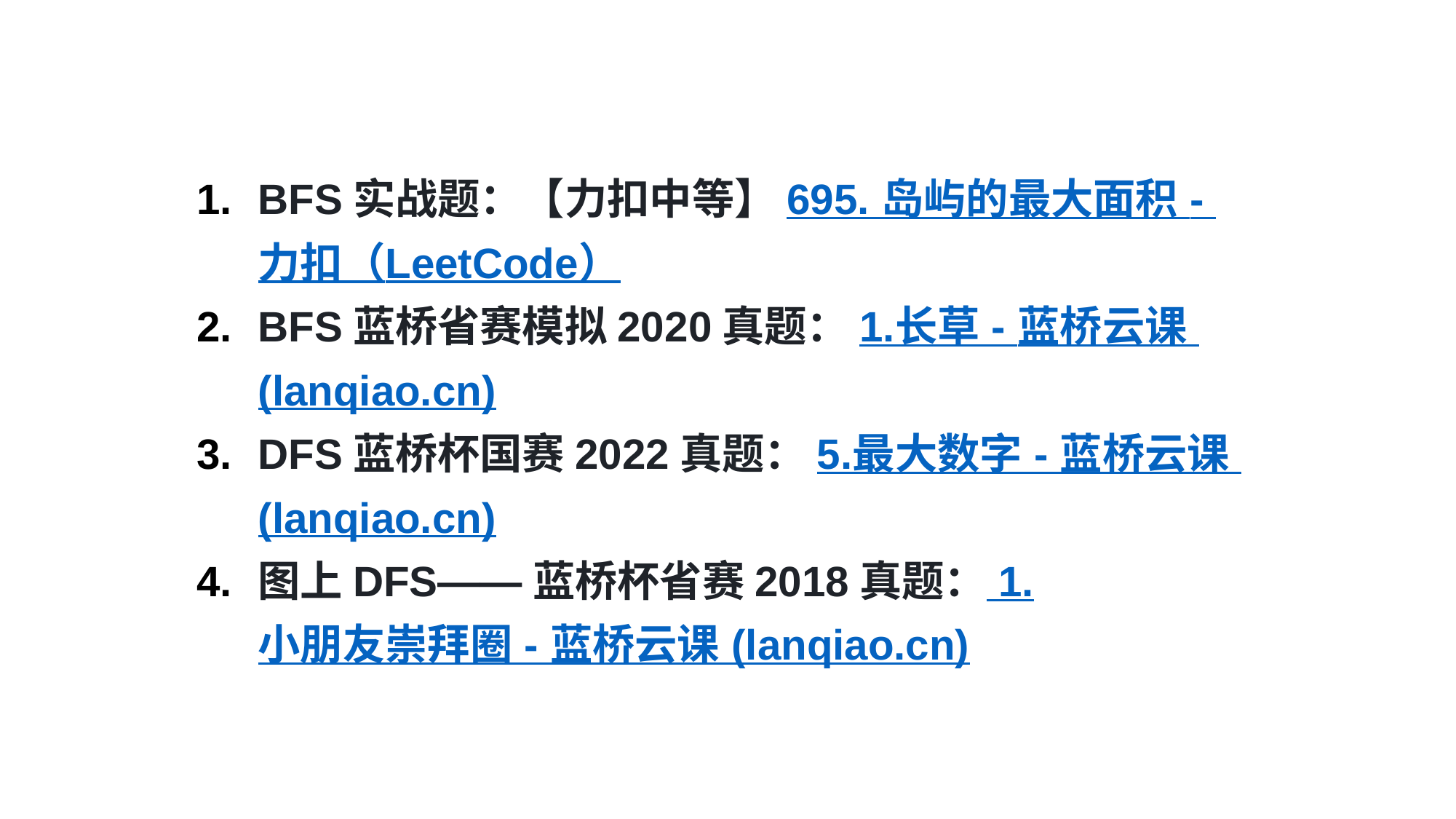

BFS实战题：【力扣中等】695. 岛屿的最大面积 - 力扣（LeetCode）
BFS蓝桥省赛模拟2020真题：1.长草 - 蓝桥云课 (lanqiao.cn)
DFS蓝桥杯国赛2022真题：5.最大数字 - 蓝桥云课 (lanqiao.cn)
图上DFS——蓝桥杯省赛2018真题： 1.小朋友崇拜圈 - 蓝桥云课 (lanqiao.cn)